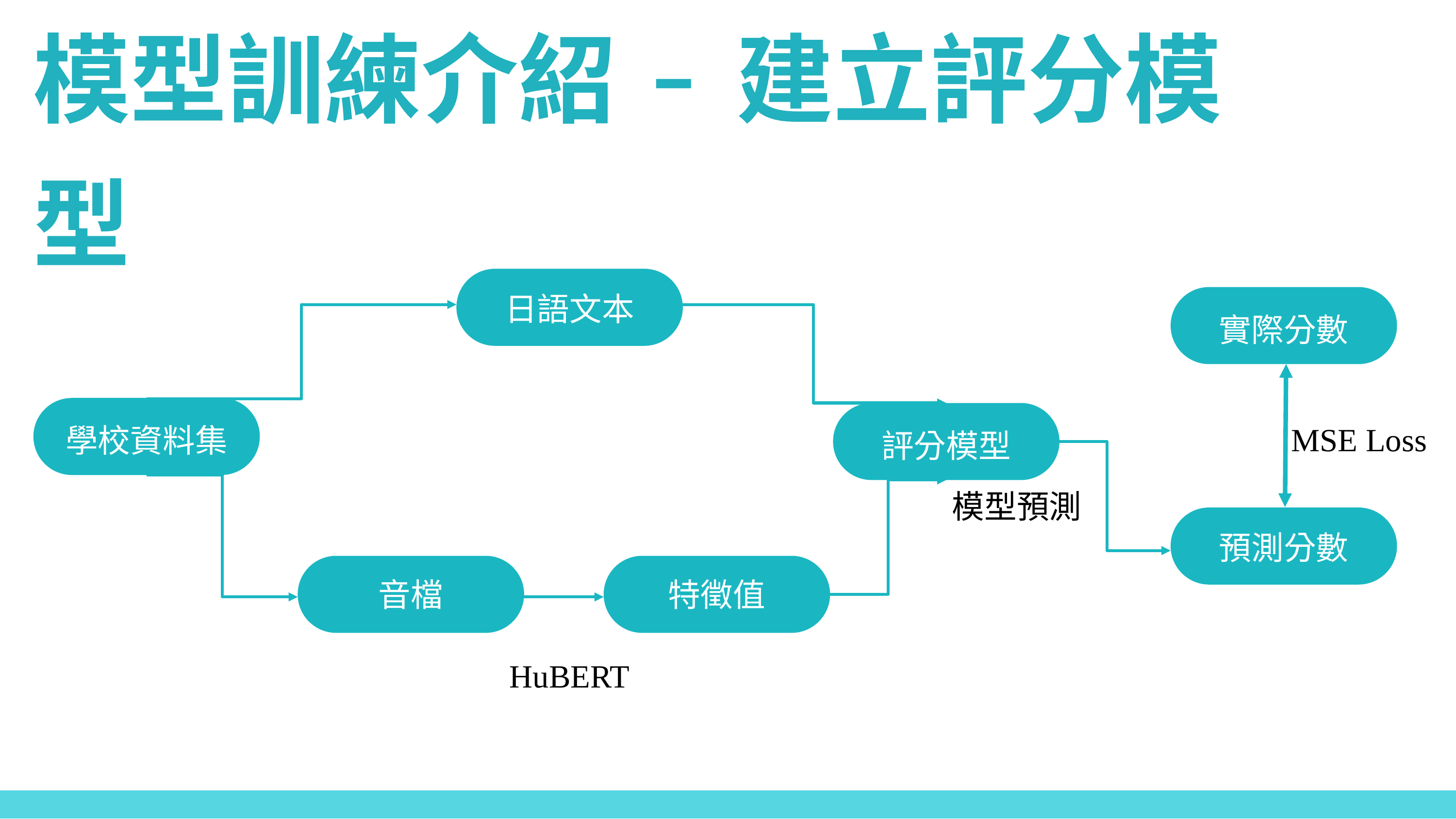

模型訓練介紹-建立評分模型
日語文本

實際分數

學校資料集

評分模型

MSE Loss
模型預測
預測分數

音檔

特徵值

HuBERT